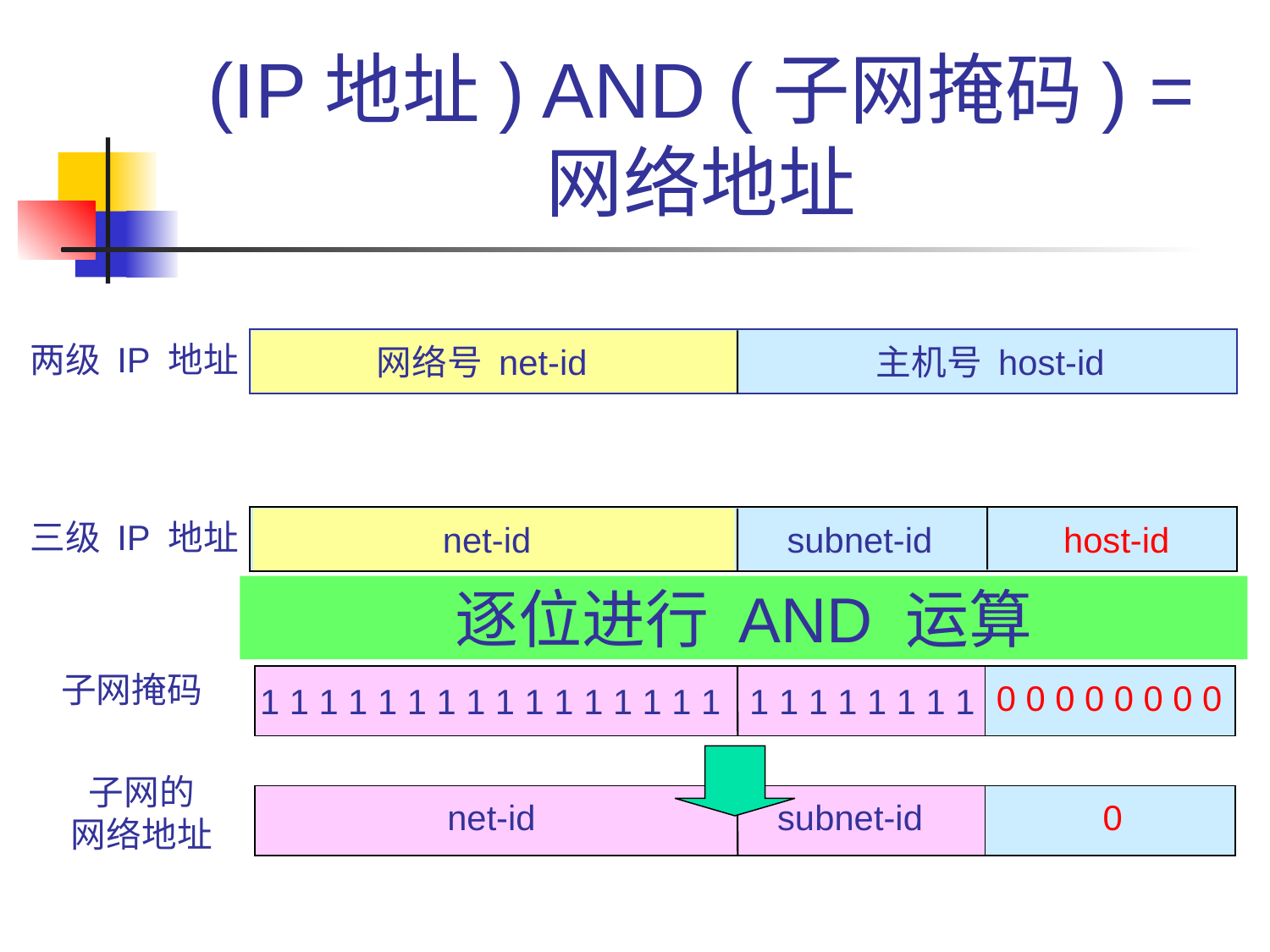

# (IP 地址) AND (子网掩码) = 网络地址

两级 IP 地址

网络号 net-id
主机号 host-id

三级 IP 地址

net-id
subnet-id
host-id
逐位进行 AND 运算

主机号
网络号
子网号

子网掩码
1 1 1 1 1 1 1 1 1 1 1 1 1 1 1 1   1 1 1 1 1 1 1 1
0 0 0 0 0 0 0 0

子网的
网络地址

net-id
subnet-id
0